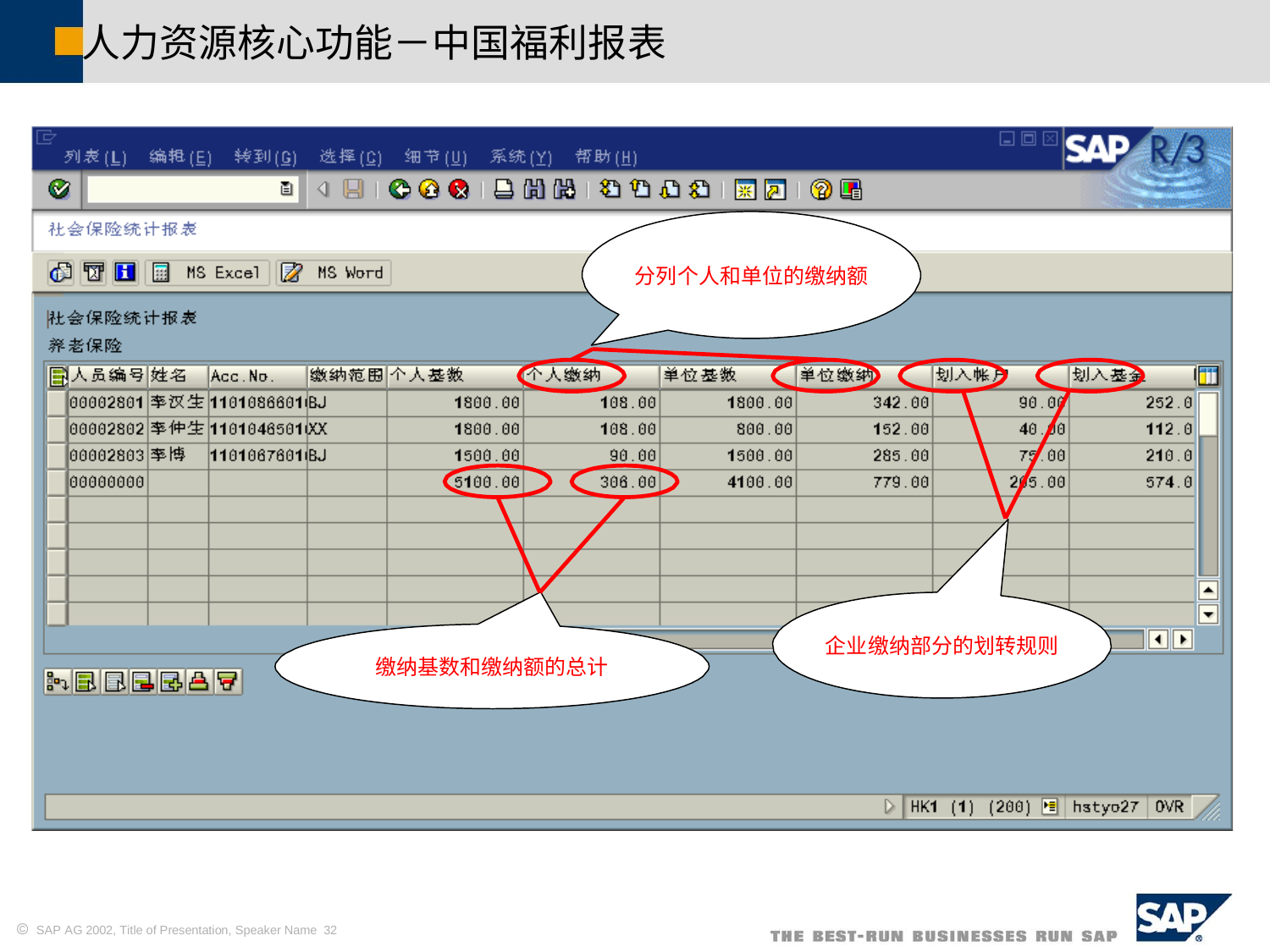

人力资源核心功能－中国福利报表

分列个人和单位的缴纳额

企业缴纳部分的划转规则
缴纳基数和缴纳额的总计
©  SAP AG 2002, Title of Presentation, Speaker Name  32